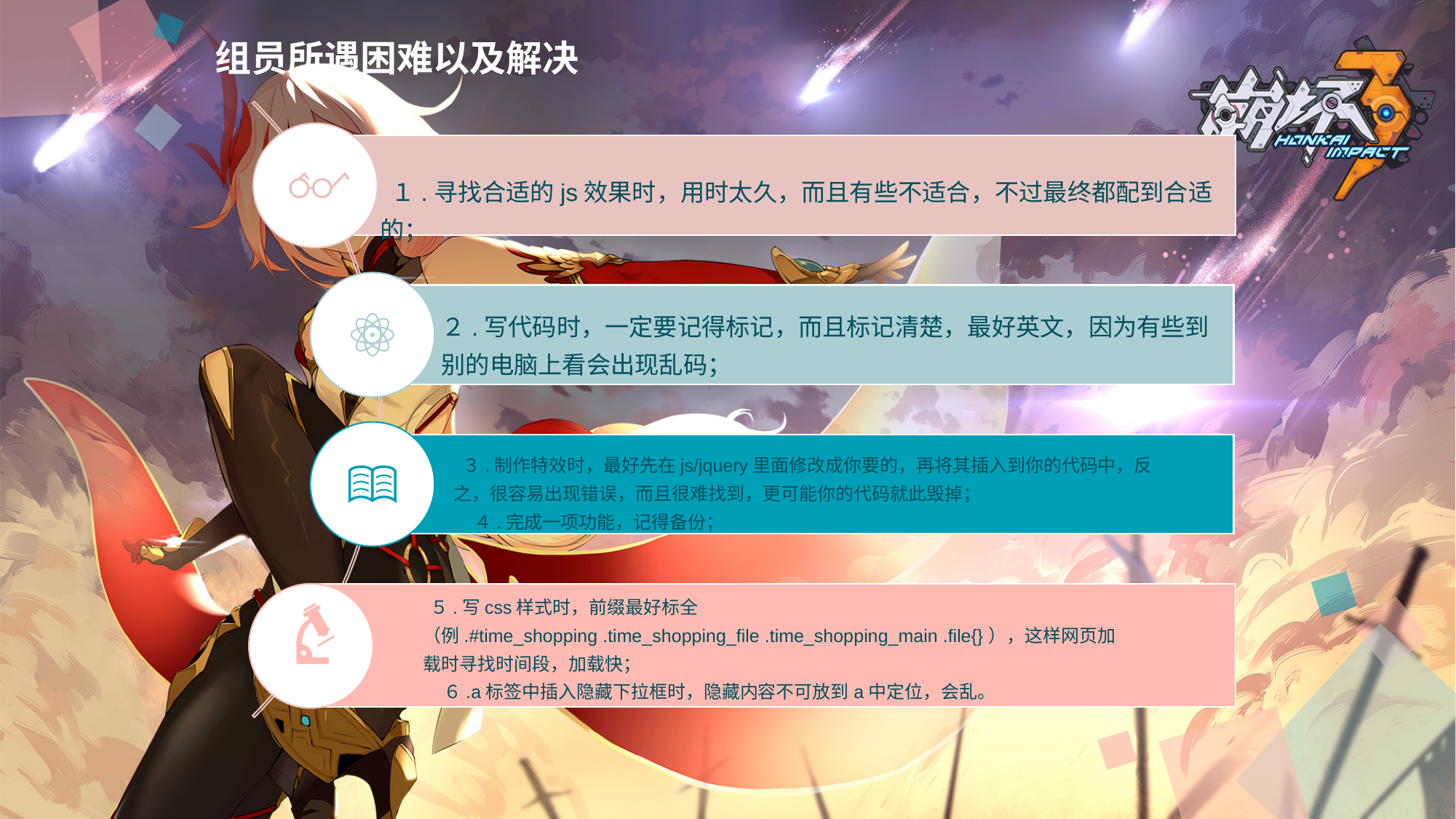

组员所遇困难以及解决

 １.寻找合适的js效果时，用时太久，而且有些不适合，不过最终都配到合适的；

２.写代码时，一定要记得标记，而且标记清楚，最好英文，因为有些到别的电脑上看会出现乱码；

 ３.制作特效时，最好先在js/jquery里面修改成你要的，再将其插入到你的代码中，反之，很容易出现错误，而且很难找到，更可能你的代码就此毁掉；
    ４.完成一项功能，记得备份；

 ５.写css样式时，前缀最好标全（例.#time_shopping .time_shopping_file .time_shopping_main .file{}），这样网页加载时寻找时间段，加载快；
    ６.a标签中插入隐藏下拉框时，隐藏内容不可放到a中定位，会乱。